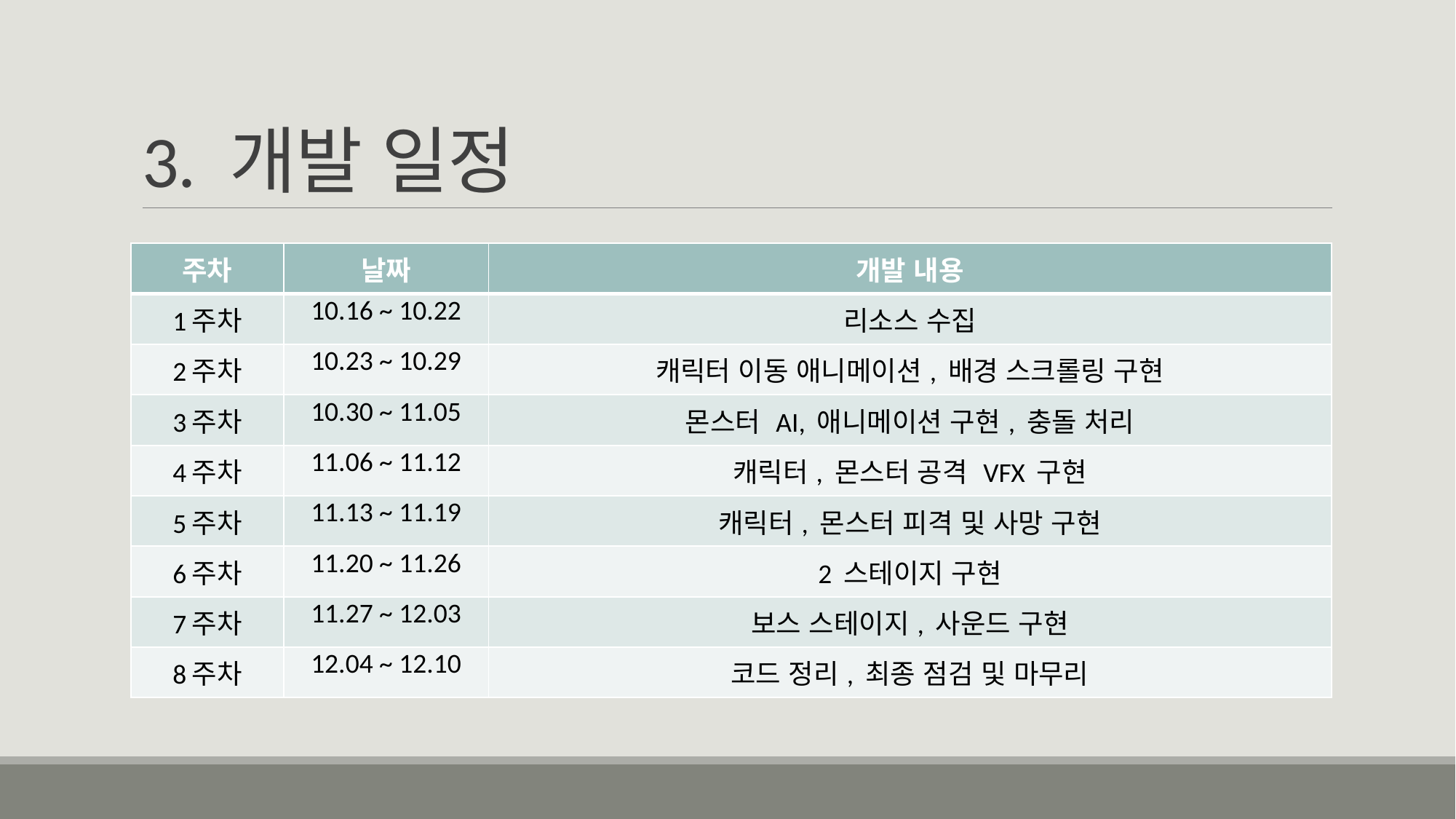

# 3. 개발 일정
| 주차 | 날짜 | 개발 내용 |
| --- | --- | --- |
| 1주차 | 10.16 ~ 10.22 | 리소스 수집 |
| 2주차 | 10.23 ~ 10.29 | 캐릭터 이동 애니메이션, 배경 스크롤링 구현 |
| 3주차 | 10.30 ~ 11.05 | 몬스터 AI, 애니메이션 구현, 충돌 처리 |
| 4주차 | 11.06 ~ 11.12 | 캐릭터, 몬스터 공격 VFX 구현 |
| 5주차 | 11.13 ~ 11.19 | 캐릭터, 몬스터 피격 및 사망 구현 |
| 6주차 | 11.20 ~ 11.26 | 2 스테이지 구현 |
| 7주차 | 11.27 ~ 12.03 | 보스 스테이지, 사운드 구현 |
| 8주차 | 12.04 ~ 12.10 | 코드 정리, 최종 점검 및 마무리 |